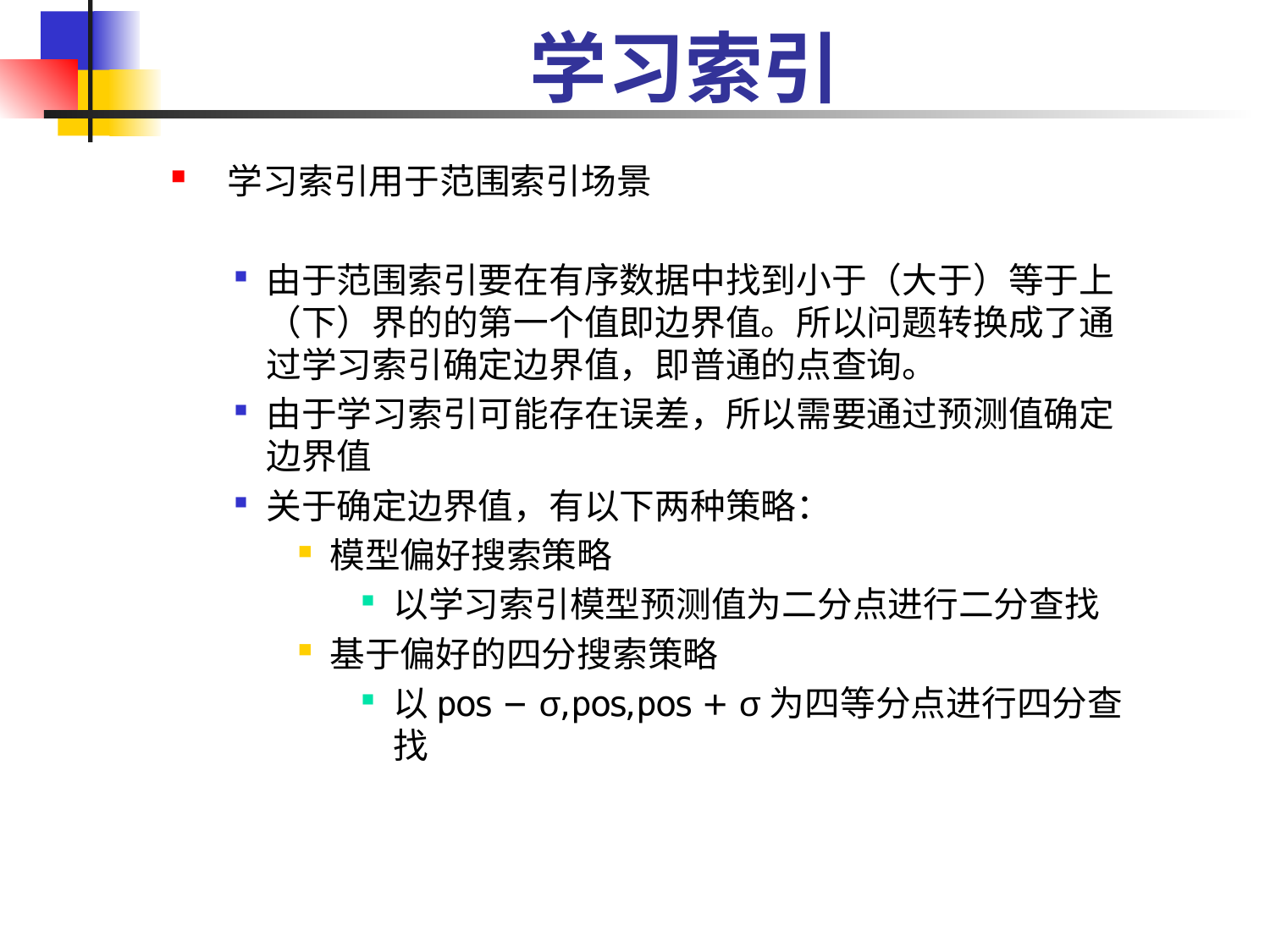

# 学习索引
 学习索引用于范围索引场景

由于范围索引要在有序数据中找到小于（大于）等于上（下）界的的第一个值即边界值。所以问题转换成了通过学习索引确定边界值，即普通的点查询。
由于学习索引可能存在误差，所以需要通过预测值确定边界值
关于确定边界值，有以下两种策略：
模型偏好搜索策略
以学习索引模型预测值为二分点进行二分查找
基于偏好的四分搜索策略
以pos − σ,pos,pos + σ为四等分点进行四分查找